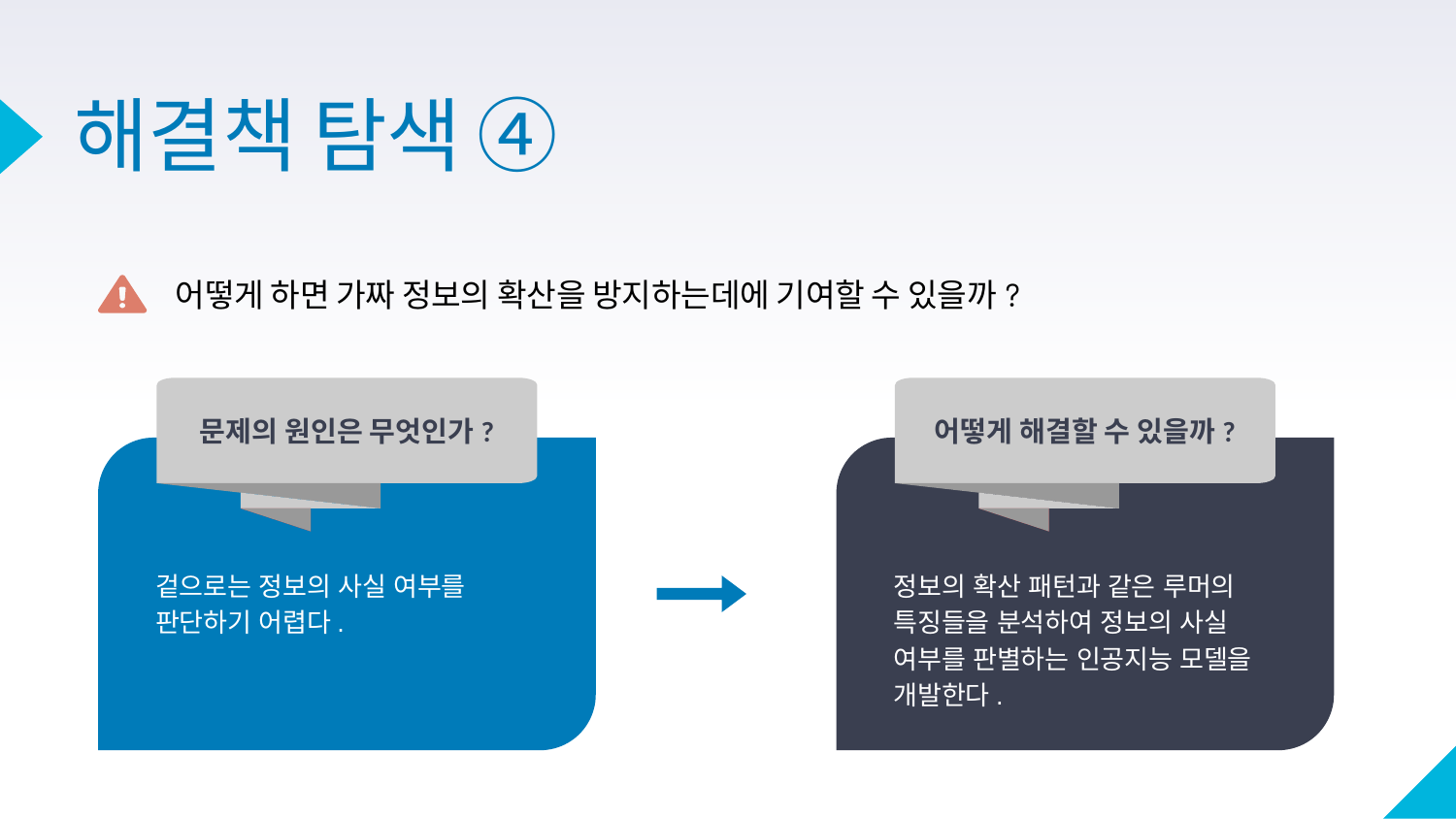

# 해결책 탐색 ➃
  어떻게 하면 가짜 정보의 확산을 방지하는데에 기여할 수 있을까?

문제의 원인은 무엇인가?

어떻게 해결할 수 있을까?

정보의 확산 패턴과 같은 루머의 특징들을 분석하여 정보의 사실 여부를 판별하는 인공지능 모델을 개발한다.
겉으로는 정보의 사실 여부를 판단하기 어렵다.